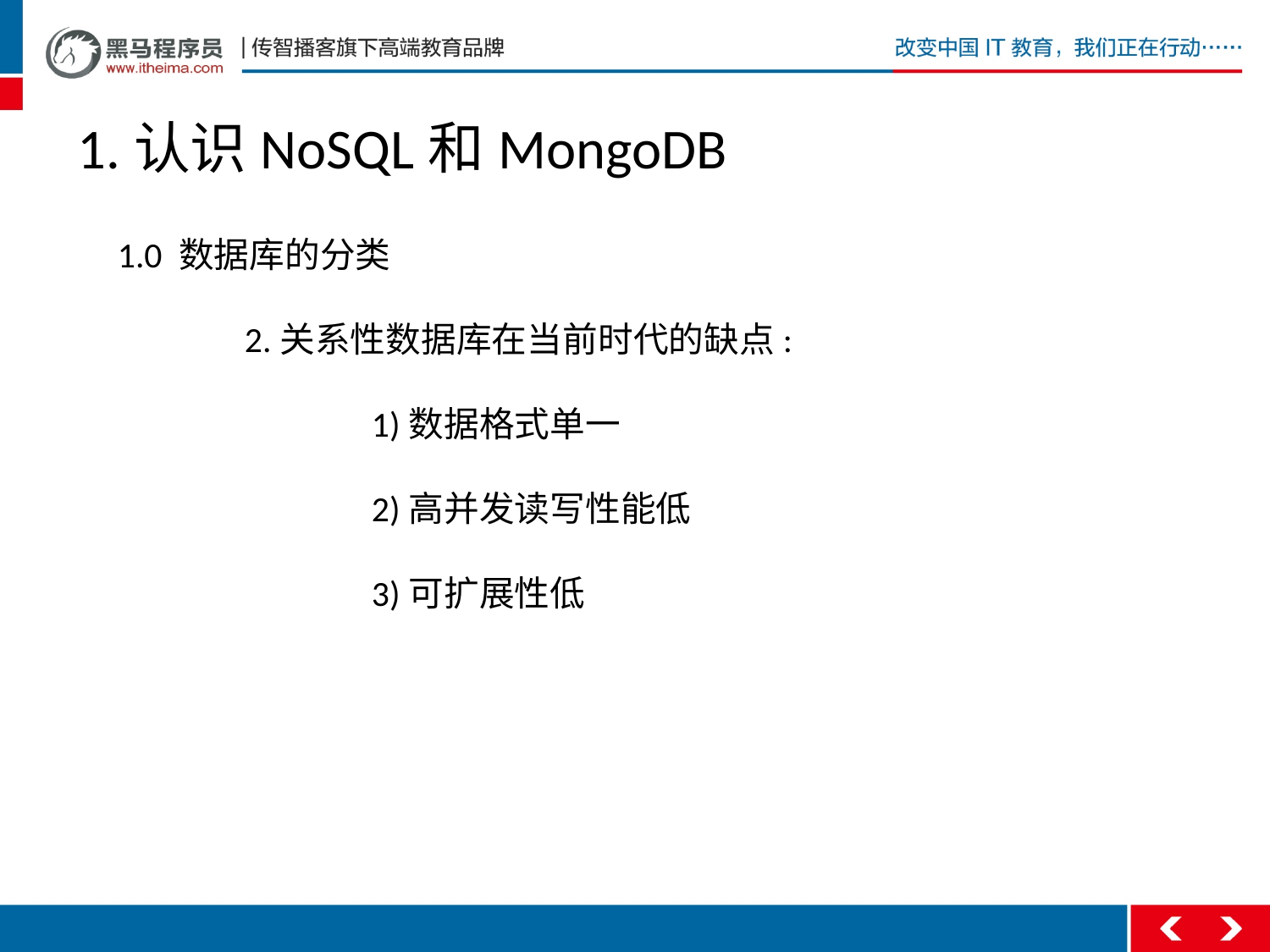

# 1.认识NoSQL和MongoDB
1.0 数据库的分类

	2.关系性数据库在当前时代的缺点:

		1)数据格式单一

		2)高并发读写性能低

		3)可扩展性低